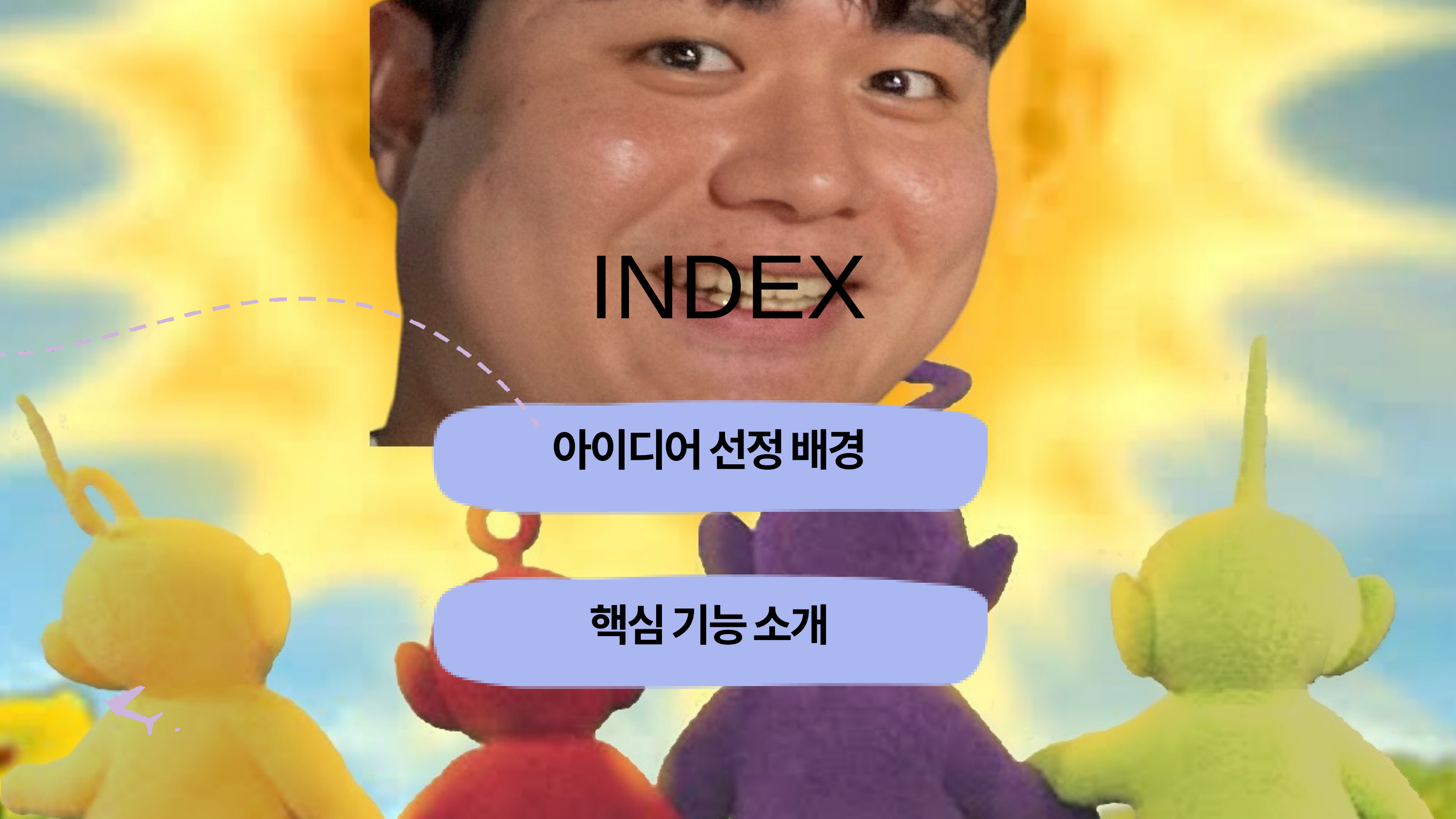

INDEX

아이디어 선정 배경

핵심 기능 소개